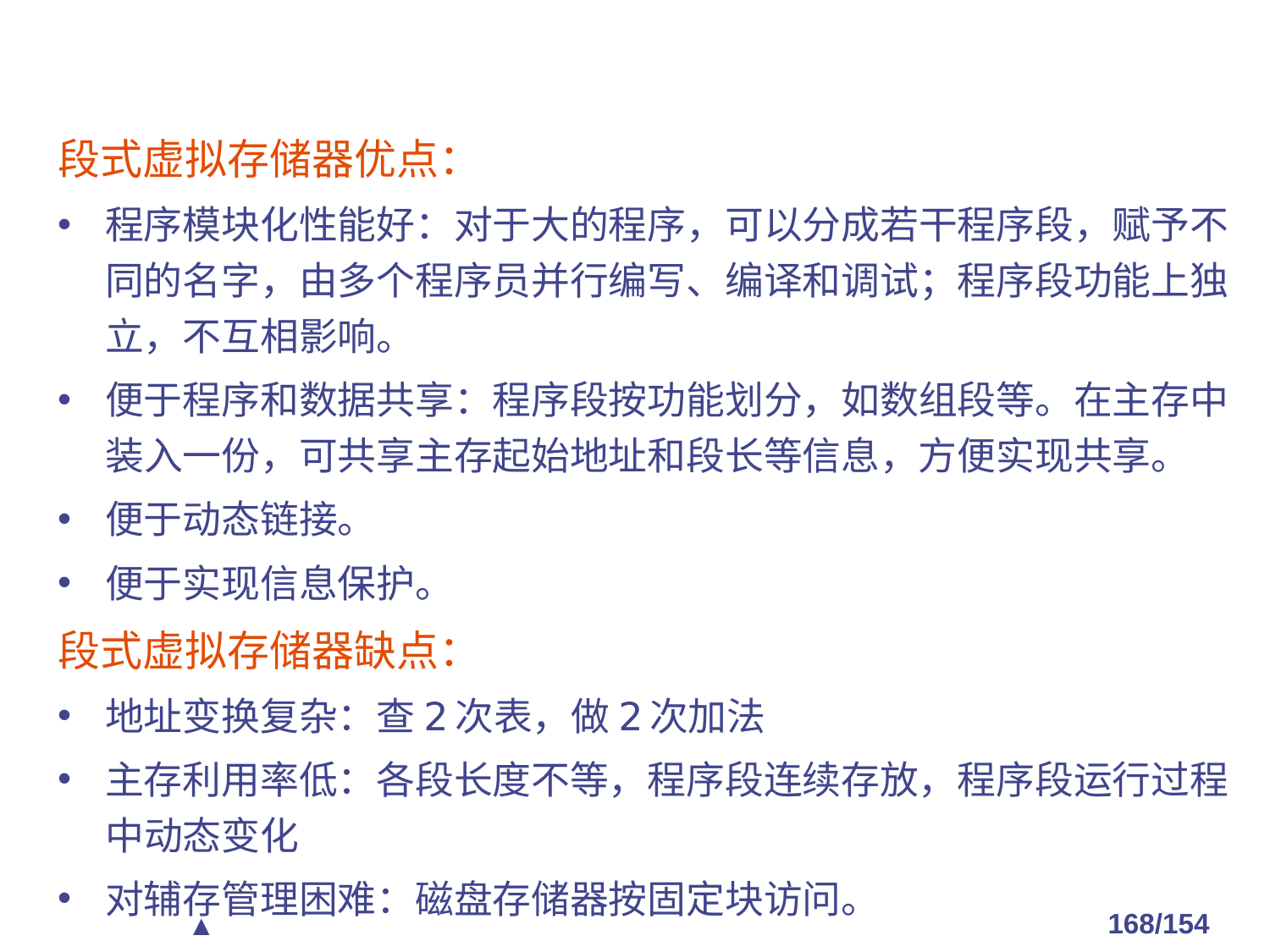

#
段式虚拟存储器优点：
程序模块化性能好：对于大的程序，可以分成若干程序段，赋予不同的名字，由多个程序员并行编写、编译和调试；程序段功能上独立，不互相影响。
便于程序和数据共享：程序段按功能划分，如数组段等。在主存中装入一份，可共享主存起始地址和段长等信息，方便实现共享。
便于动态链接。
便于实现信息保护。
段式虚拟存储器缺点：
地址变换复杂：查2次表，做2次加法
主存利用率低：各段长度不等，程序段连续存放，程序段运行过程中动态变化
对辅存管理困难：磁盘存储器按固定块访问。